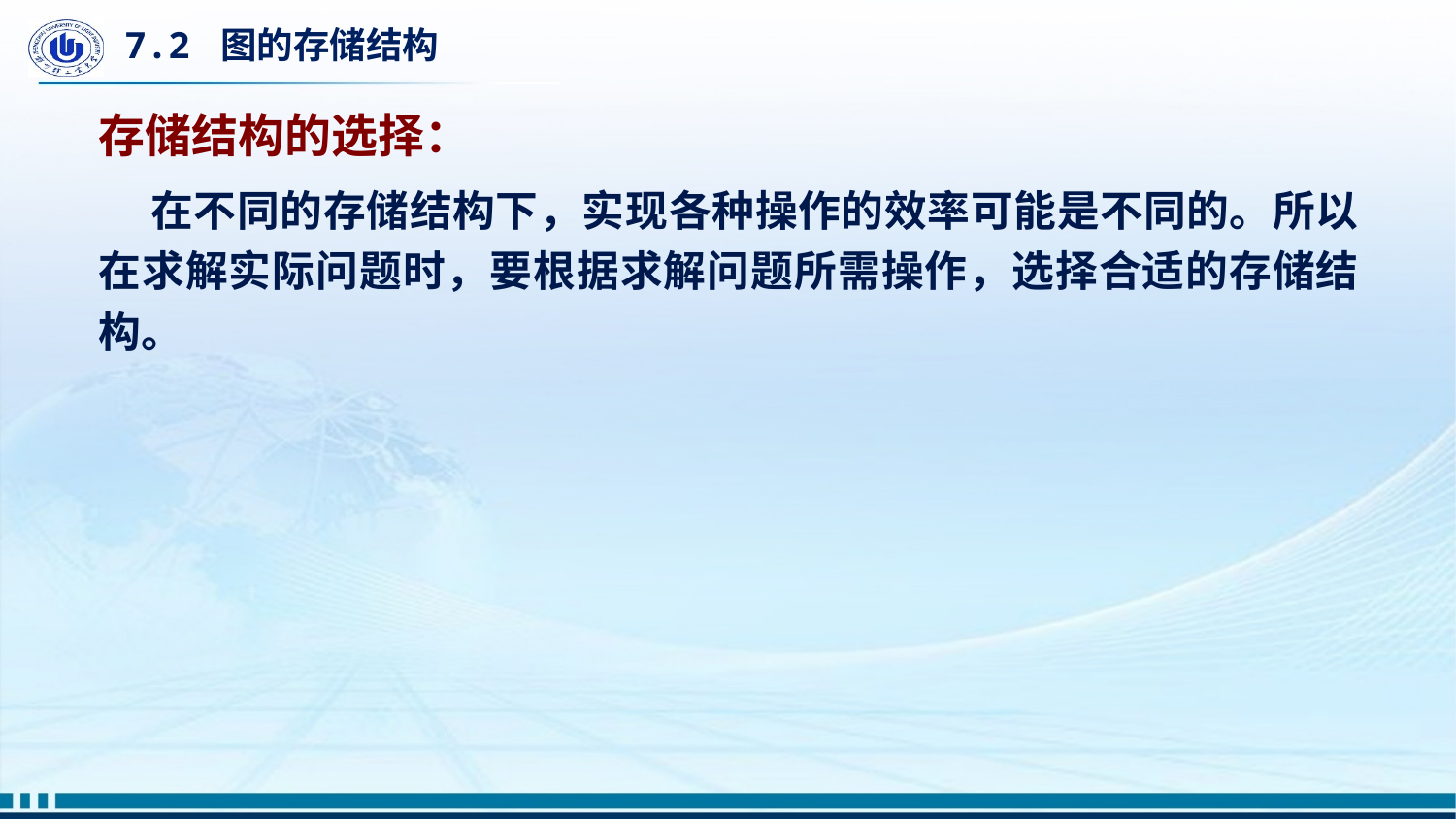

# 7.2 图的存储结构
存储结构的选择：
    在不同的存储结构下，实现各种操作的效率可能是不同的。所以在求解实际问题时，要根据求解问题所需操作，选择合适的存储结构。